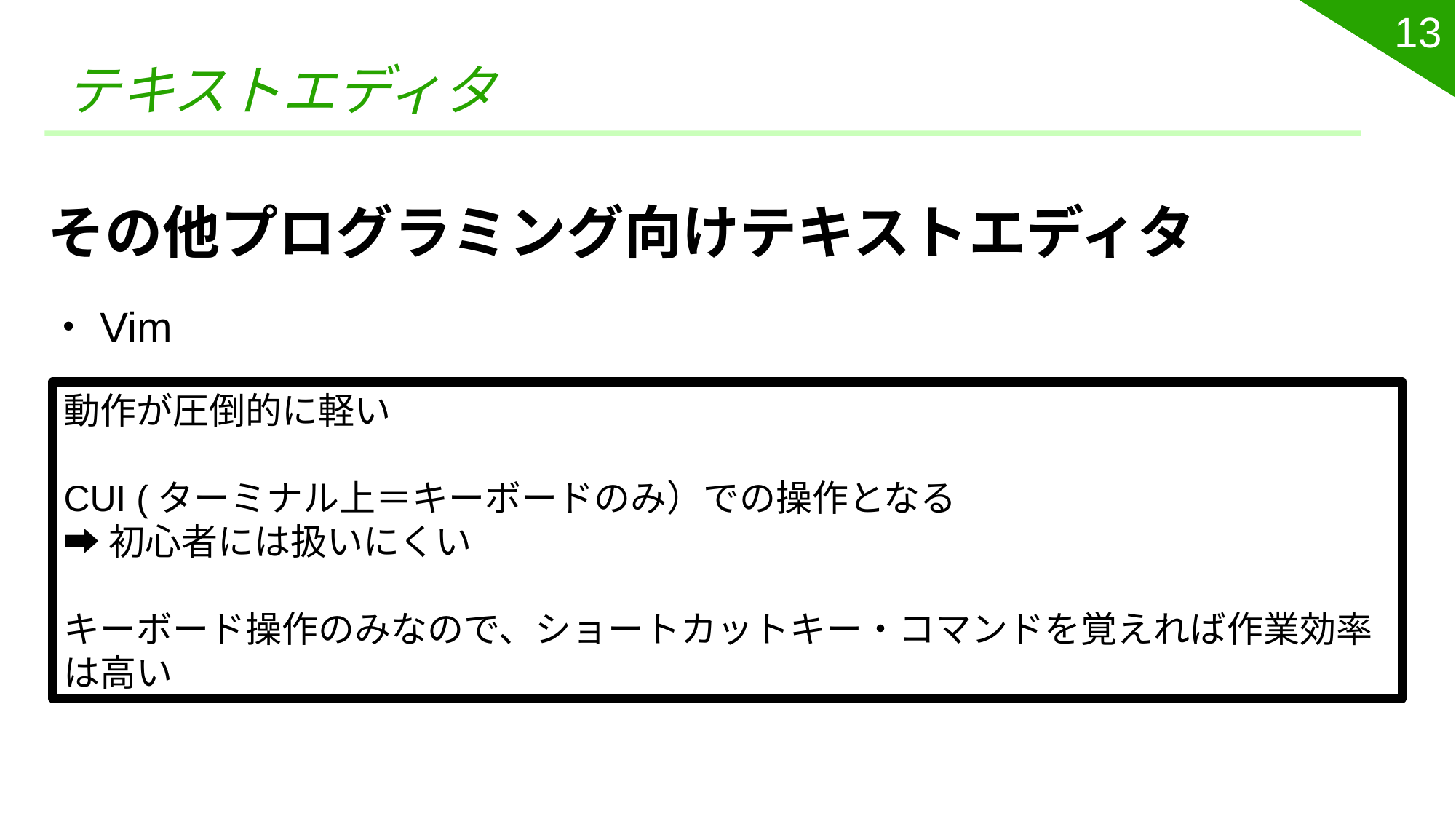

13
# テキストエディタ
その他プログラミング向けテキストエディタ
・Vim
動作が圧倒的に軽い

CUI (ターミナル上＝キーボードのみ）での操作となる
➡初心者には扱いにくい

キーボード操作のみなので、ショートカットキー・コマンドを覚えれば作業効率は高い